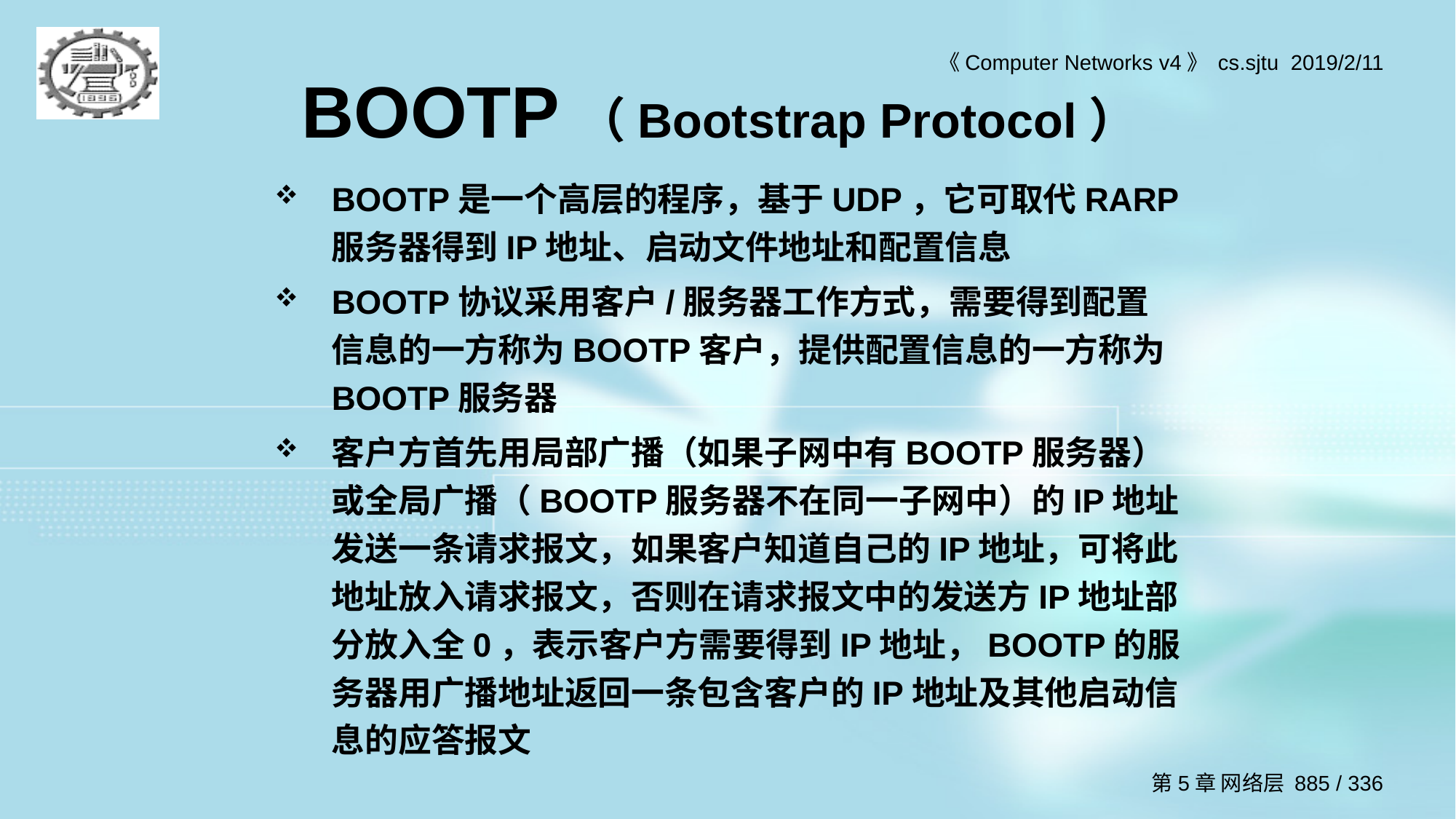

# BOOTP（Bootstrap Protocol）
BOOTP是一个高层的程序，基于UDP，它可取代RARP服务器得到IP地址、启动文件地址和配置信息
BOOTP协议采用客户/服务器工作方式，需要得到配置信息的一方称为BOOTP客户，提供配置信息的一方称为BOOTP服务器
客户方首先用局部广播（如果子网中有BOOTP服务器）或全局广播（BOOTP服务器不在同一子网中）的IP地址发送一条请求报文，如果客户知道自己的IP地址，可将此地址放入请求报文，否则在请求报文中的发送方IP地址部分放入全0，表示客户方需要得到IP地址，BOOTP的服务器用广播地址返回一条包含客户的IP地址及其他启动信息的应答报文